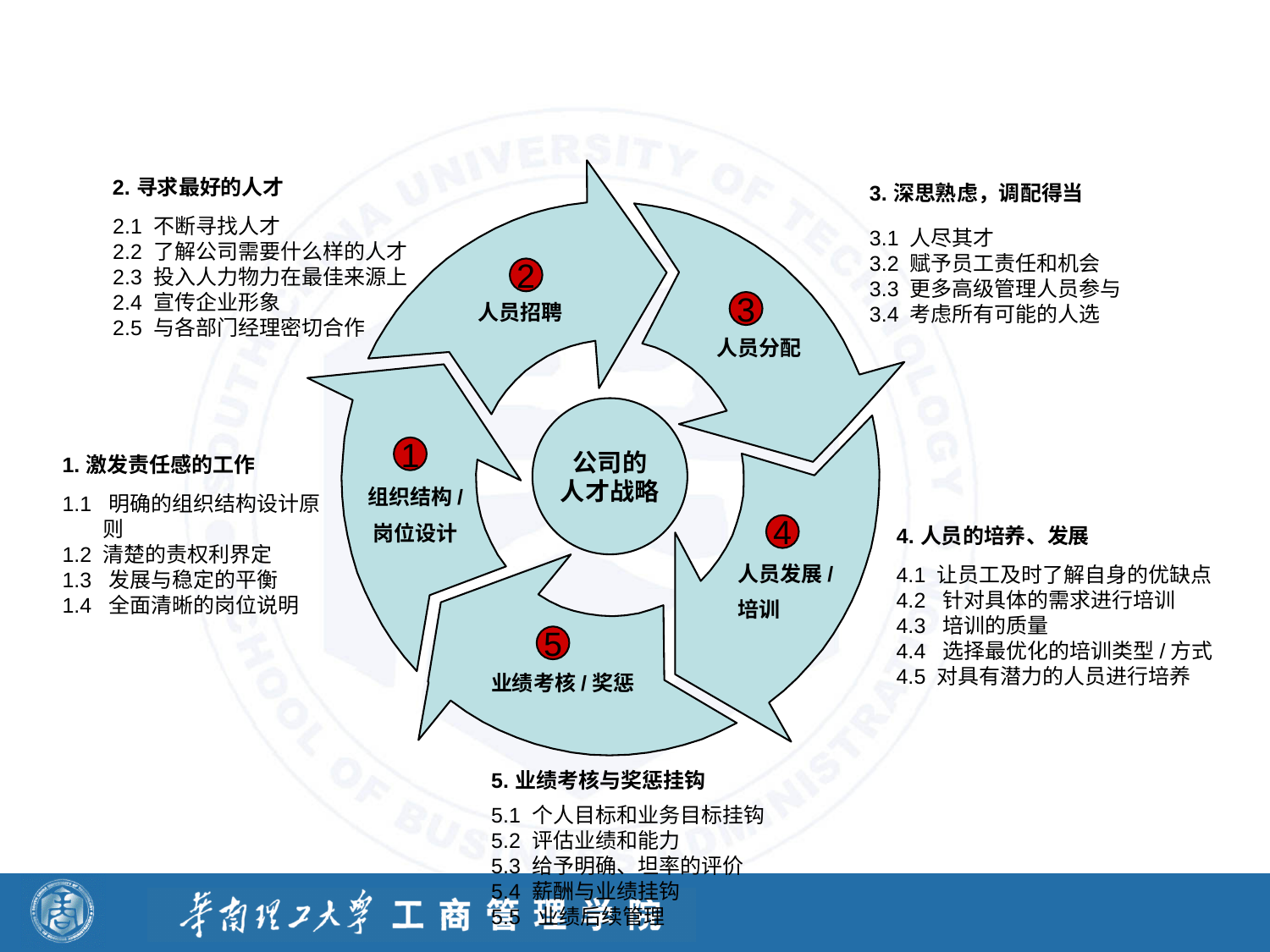

# 人力资源管理职能流程

2.	寻求最好的人才
3.	深思熟虑，调配得当

2.1	不断寻找人才
2.2	了解公司需要什么样的人才
2.3	投入人力物力在最佳来源上
2.4	宣传企业形象
2.5	与各部门经理密切合作
3.1	人尽其才
3.2	赋予员工责任和机会
3.3	更多高级管理人员参与
3.4	考虑所有可能的人选
2
3
人员招聘
人员分配

公司的
人才战略

1
1.	激发责任感的工作
组织结构/
岗位设计
1.1  明确的组织结构设计原则
1.2	清楚的责权利界定
1.3  发展与稳定的平衡
1.4  全面清晰的岗位说明
4
4.	人员的培养、发展

人员发展/
培训
4.1	让员工及时了解自身的优缺点
4.2  针对具体的需求进行培训
4.3  培训的质量
4.4  选择最优化的培训类型/方式
4.5	对具有潜力的人员进行培养
5
业绩考核/奖惩
5.	业绩考核与奖惩挂钩
5.1	个人目标和业务目标挂钩
5.2	评估业绩和能力
5.3	给予明确、坦率的评价
5.4	薪酬与业绩挂钩
5.5  业绩后续管理